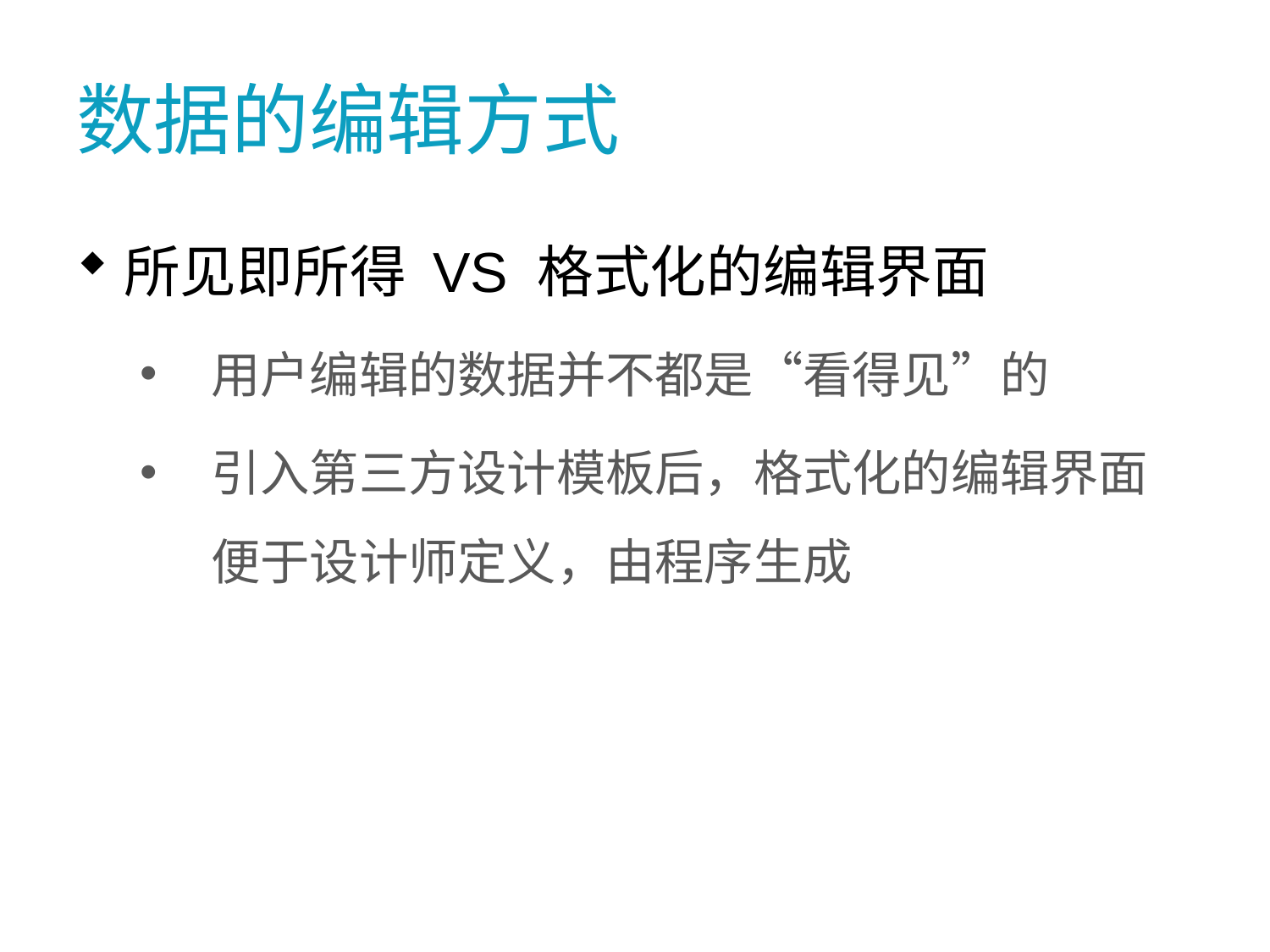

# 数据的编辑方式
所见即所得 VS 格式化的编辑界面
用户编辑的数据并不都是“看得见”的
引入第三方设计模板后，格式化的编辑界面便于设计师定义，由程序生成